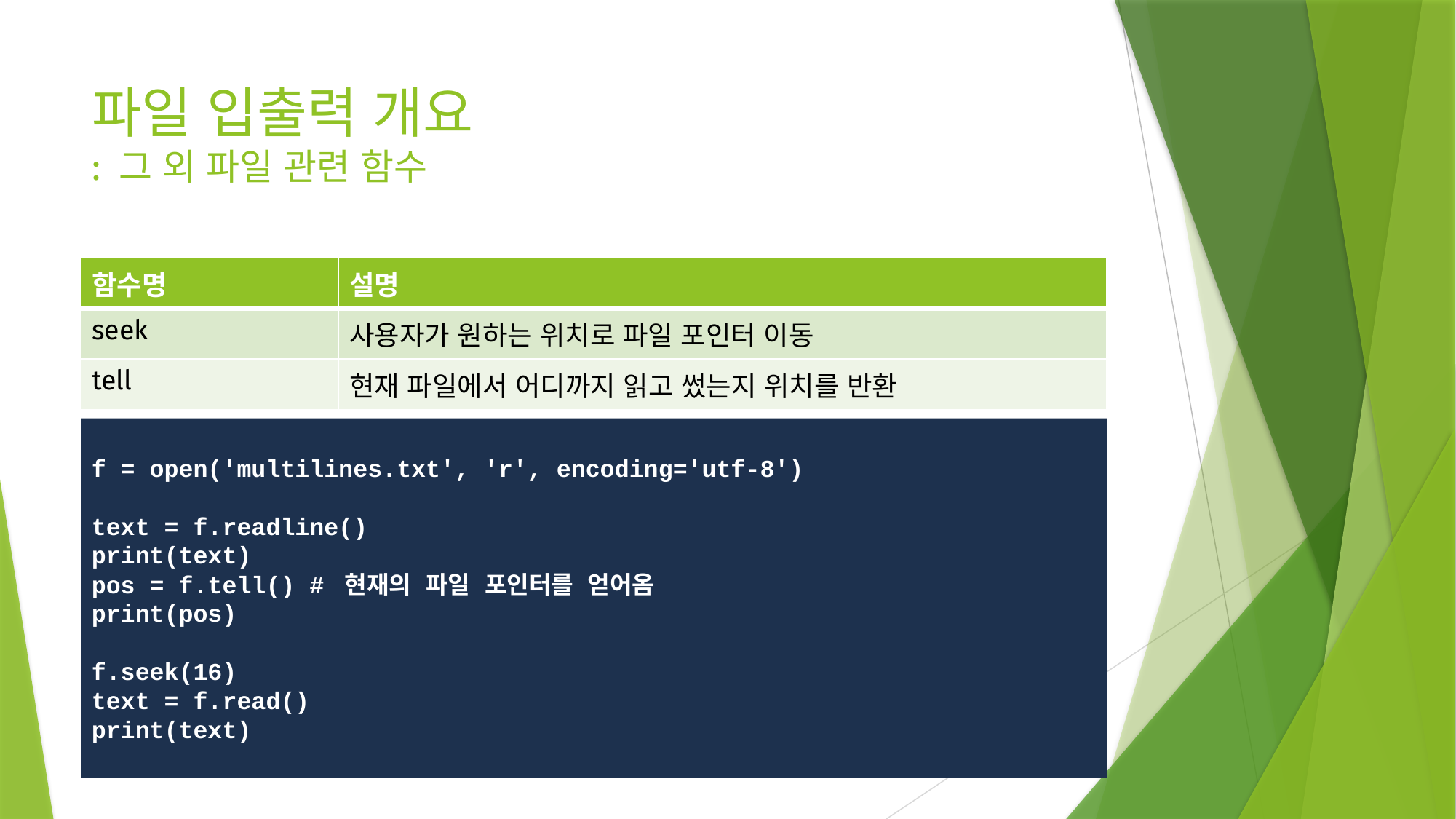

# 파일 입출력 개요 : 그 외 파일 관련 함수
| 함수명 | 설명 |
| --- | --- |
| seek | 사용자가 원하는 위치로 파일 포인터 이동 |
| tell | 현재 파일에서 어디까지 읽고 썼는지 위치를 반환 |

f = open('multilines.txt', 'r', encoding='utf-8')
text = f.readline()
print(text)
pos = f.tell() # 현재의 파일 포인터를 얻어옴
print(pos)
f.seek(16)
text = f.read()
print(text)